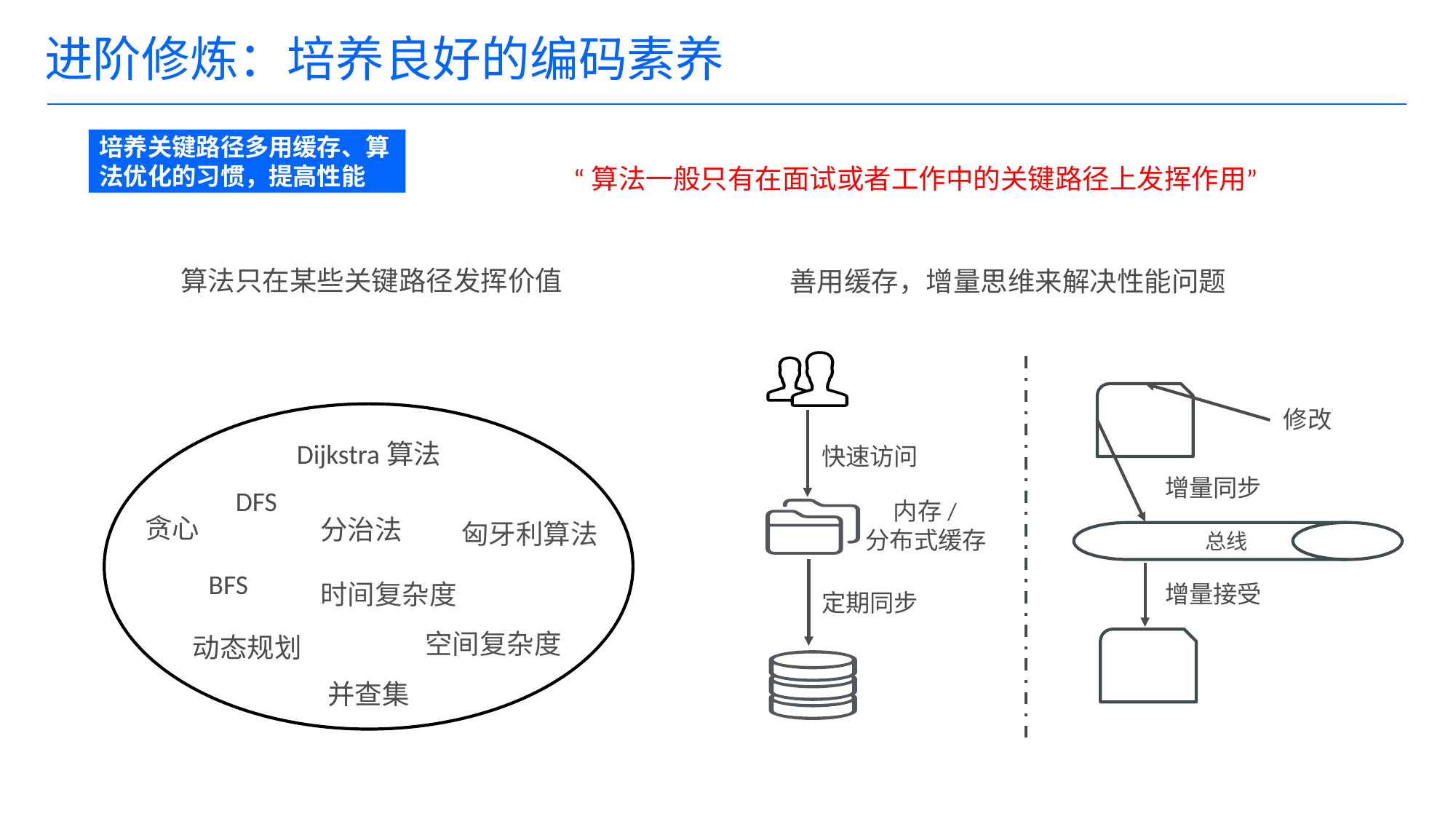

# 进阶修炼：培养良好的编码素养
培养关键路径多用缓存、算法优化的习惯，提高性能
“算法一般只有在面试或者工作中的关键路径上发挥作用”

算法只在某些关键路径发挥价值
善用缓存，增量思维来解决性能问题

修改

Dijkstra算法
快速访问
增量同步
DFS
    内存/
分布式缓存

贪心
分治法
匈牙利算法
              总线

BFS
时间复杂度
增量接受
定期同步
空间复杂度
动态规划

并查集